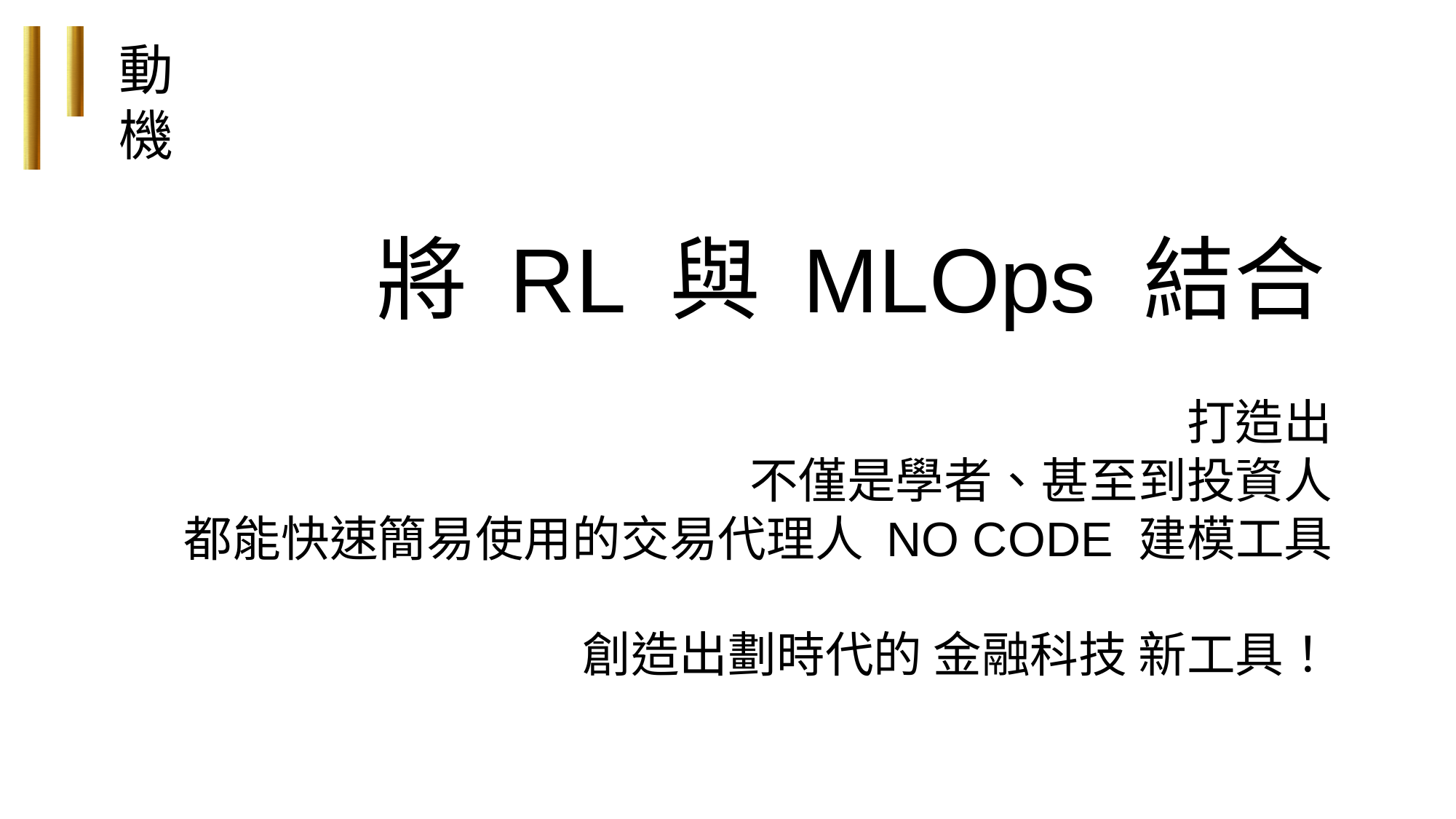

動機

# 將 RL 與 MLOps 結合
打造出
不僅是學者、甚至到投資人
都能快速簡易使用的交易代理人 NO CODE 建模工具

創造出劃時代的 金融科技 新工具！